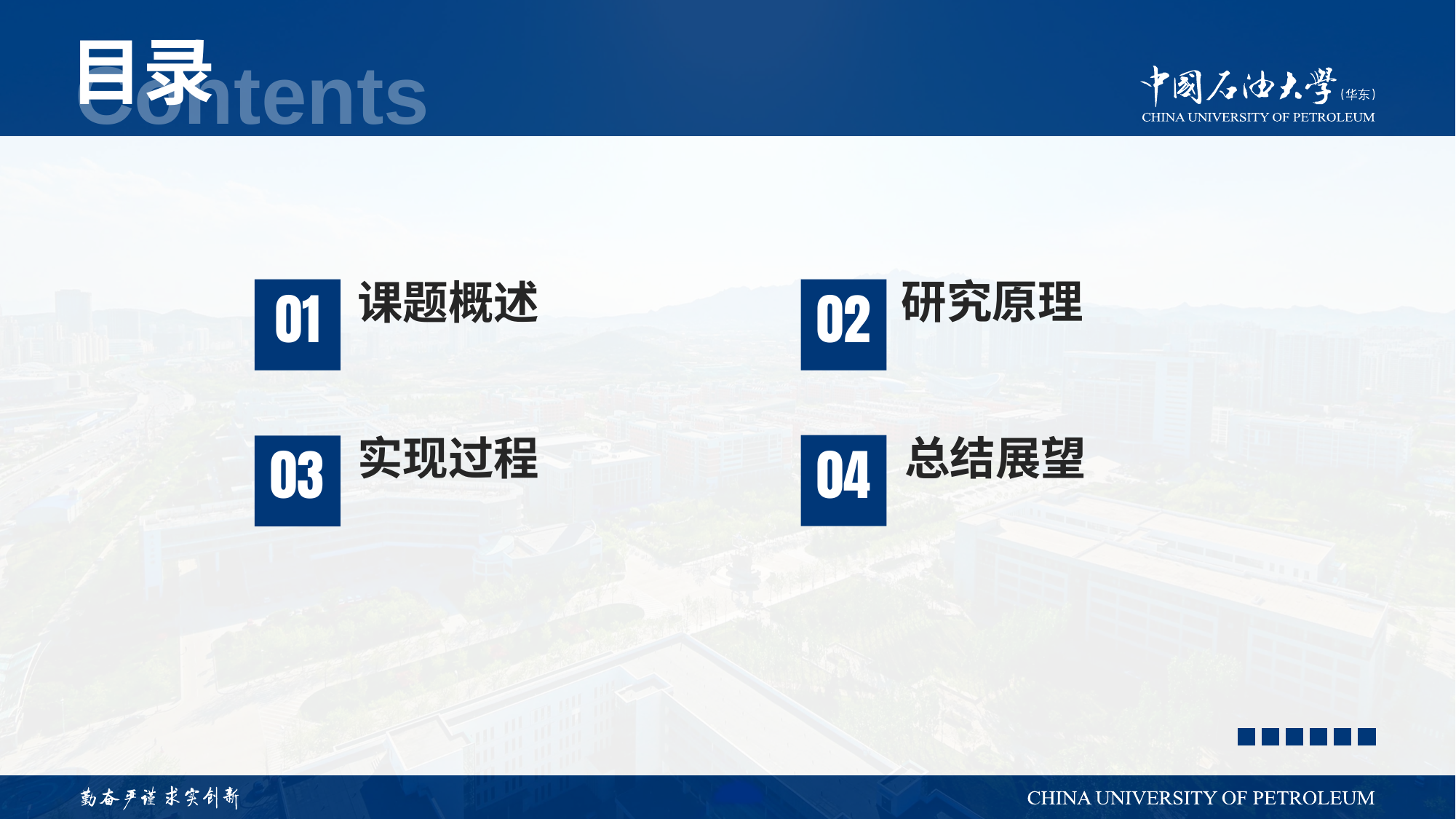

研究原理
01
02
课题概述
04
03
实现过程
总结展望